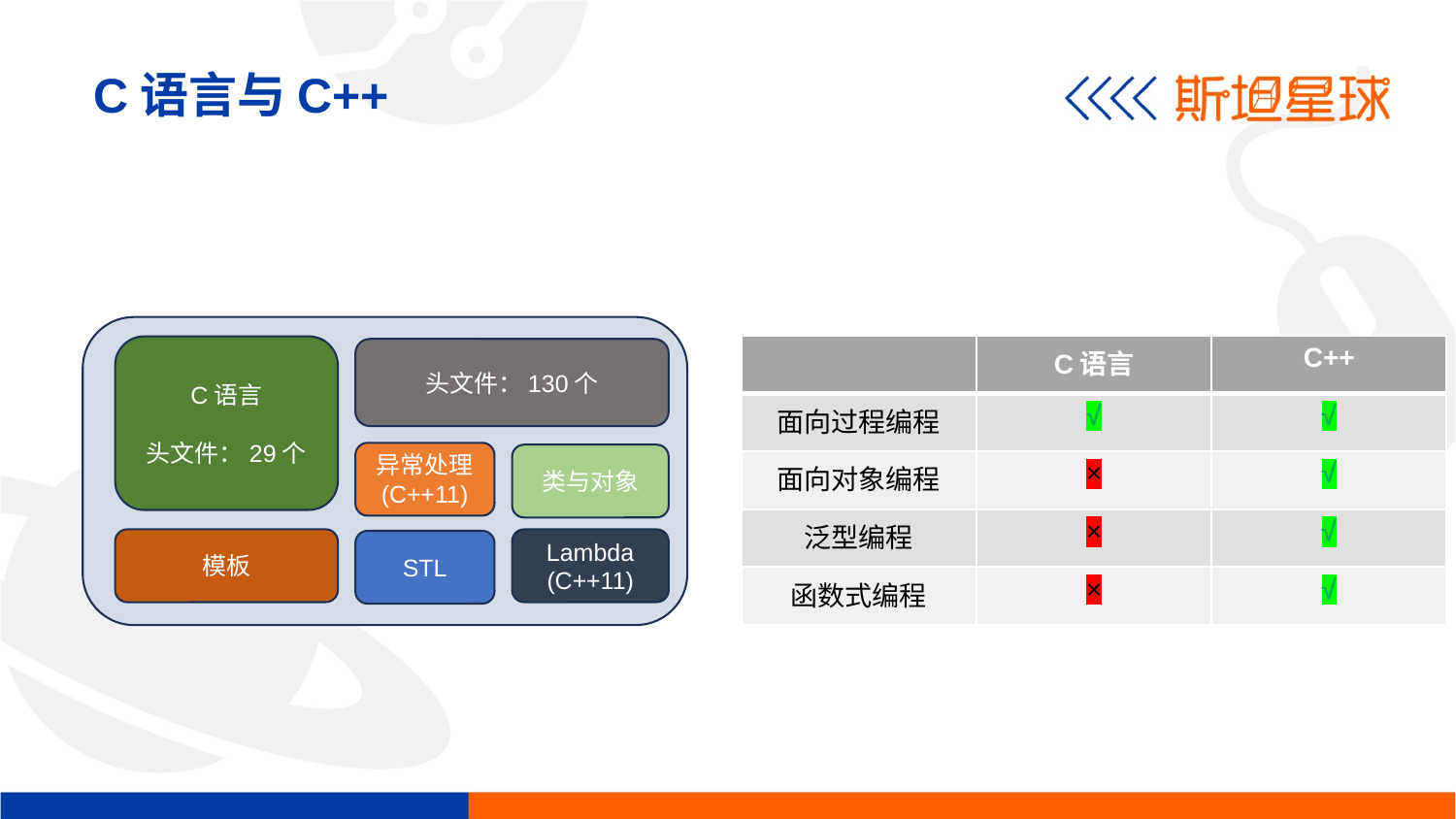

C语言与C++

|  | C语言 | C++ |
| --- | --- | --- |
| 面向过程编程 | √ | √ |
| 面向对象编程 | × | √ |
| 泛型编程 | × | √ |
| 函数式编程 | × | √ |
C语言

头文件：29个
头文件：130个
异常处理
(C++11)
类与对象
模板
Lambda
(C++11)
STL